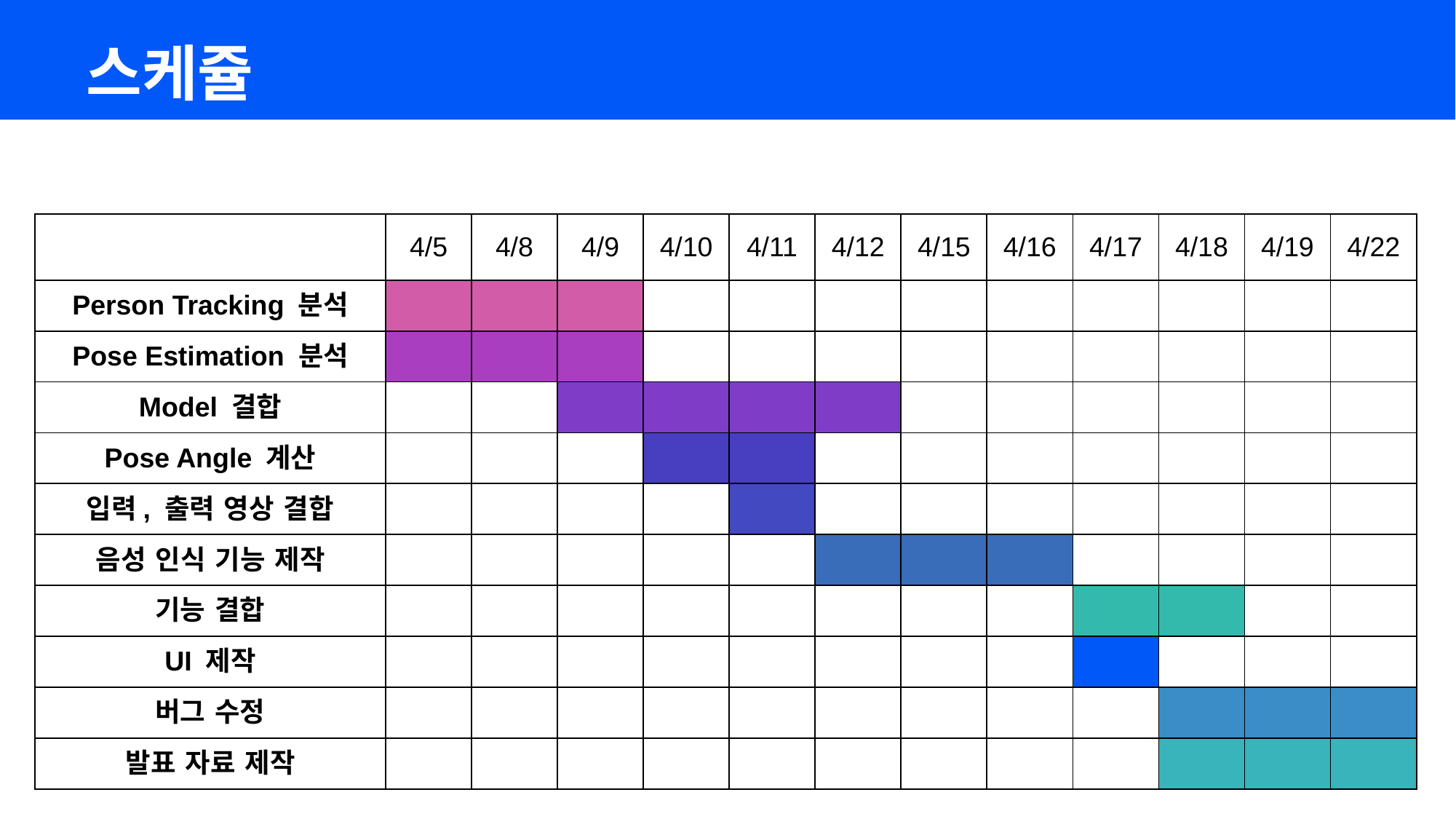

스케쥴
|  | 4/5 | 4/8 | 4/9 | 4/10 | 4/11 | 4/12 | 4/15 | 4/16 | 4/17 | 4/18 | 4/19 | 4/22 |
| --- | --- | --- | --- | --- | --- | --- | --- | --- | --- | --- | --- | --- |
| Person Tracking 분석 |  |  |  |  |  |  |  |  |  |  |  |  |
| Pose Estimation 분석 |  |  |  |  |  |  |  |  |  |  |  |  |
| Model 결합 |  |  |  |  |  |  |  |  |  |  |  |  |
| Pose Angle 계산 |  |  |  |  |  |  |  |  |  |  |  |  |
| 입력, 출력 영상 결합 |  |  |  |  |  |  |  |  |  |  |  |  |
| 음성 인식 기능 제작 |  |  |  |  |  |  |  |  |  |  |  |  |
| 기능 결합 |  |  |  |  |  |  |  |  |  |  |  |  |
| UI 제작 |  |  |  |  |  |  |  |  |  |  |  |  |
| 버그 수정 |  |  |  |  |  |  |  |  |  |  |  |  |
| 발표 자료 제작 |  |  |  |  |  |  |  |  |  |  |  |  |